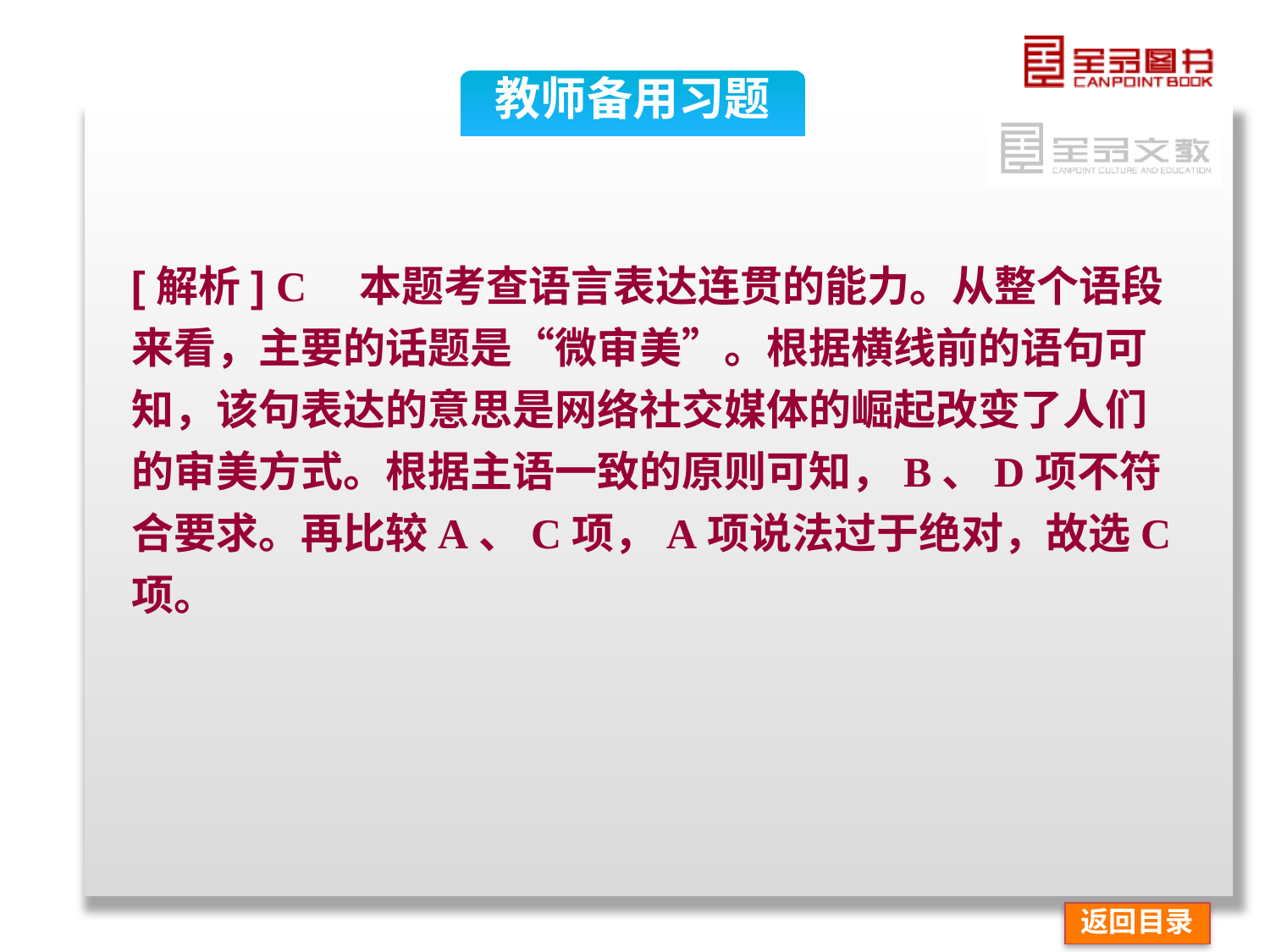

教师备用习题
[解析] C　本题考查语言表达连贯的能力。从整个语段来看，主要的话题是“微审美”。根据横线前的语句可知，该句表达的意思是网络社交媒体的崛起改变了人们的审美方式。根据主语一致的原则可知，B、D项不符合要求。再比较A、C项，A项说法过于绝对，故选C项。
返回目录